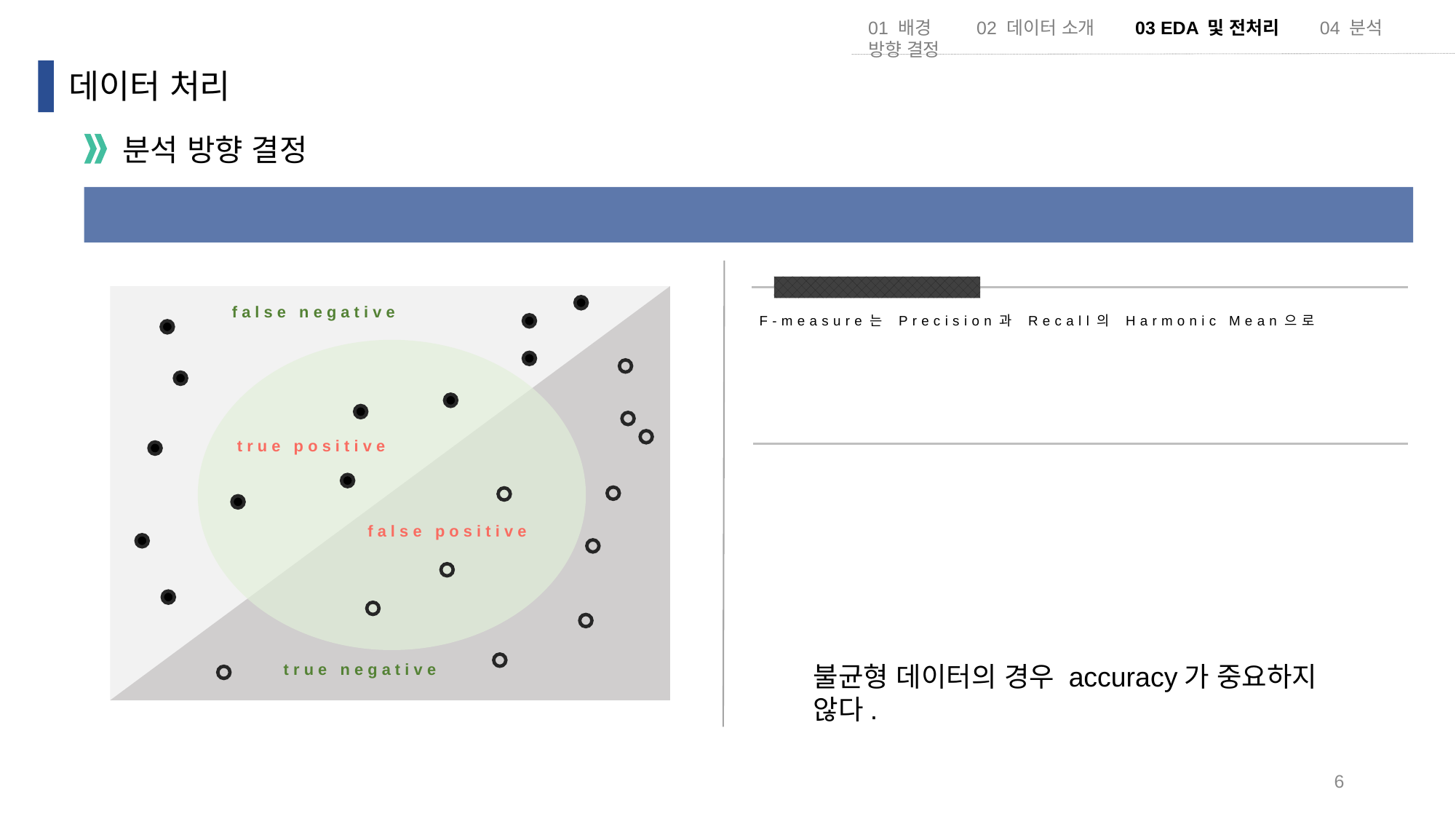

01 배경        02 데이터 소개       03 EDA 및 전처리       04 분석 방향 결정
데이터 처리

분석 방향 결정

불균형데이터를 고려하는 평가 메트릭이 필요하다
F-measure?

false negative

F-measure는 Precision과 Recall의 Harmonic Mean으로

true positive

false positive

true negative

불균형 데이터의 경우 accuracy가 중요하지 않다.

6